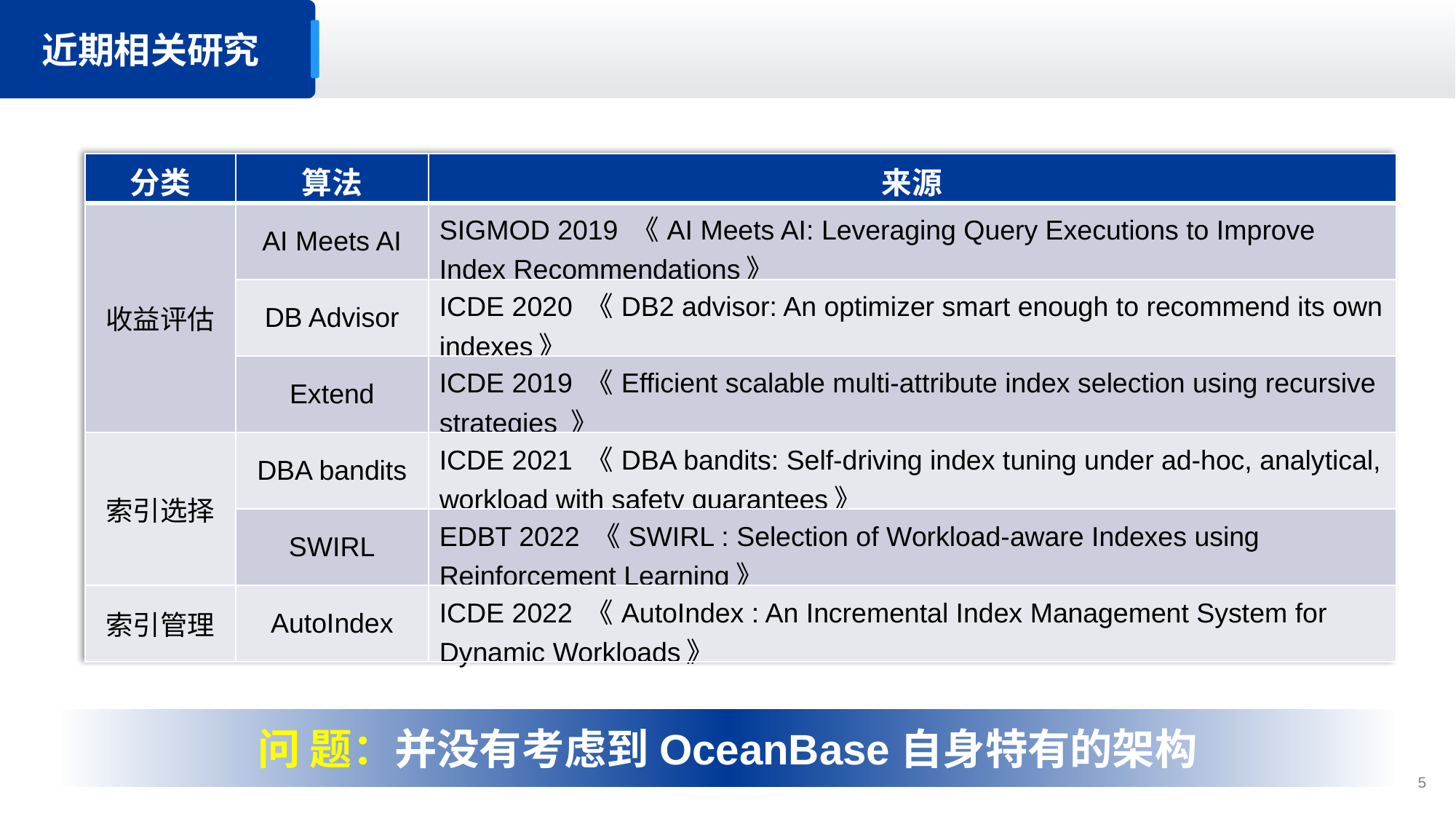

近期相关研究
| 分类 | 算法 | 来源 |
| --- | --- | --- |
| 收益评估 | AI Meets AI | SIGMOD 2019 《AI Meets AI: Leveraging Query Executions to Improve Index Recommendations》 |
|  | DB Advisor | ICDE 2020 《DB2 advisor: An optimizer smart enough to recommend its own indexes》 |
|  | Extend | ICDE 2019 《Efficient scalable multi-attribute index selection using recursive strategies 》 |
| 索引选择 | DBA bandits | ICDE 2021 《DBA bandits: Self-driving index tuning under ad-hoc, analytical, workload with safety guarantees》 |
|  | SWIRL | EDBT 2022 《SWIRL : Selection of Workload-aware Indexes using Reinforcement Learning》 |
| 索引管理 | AutoIndex | ICDE 2022 《AutoIndex : An Incremental Index Management System for Dynamic Workloads》 |
问 题：并没有考虑到OceanBase自身特有的架构